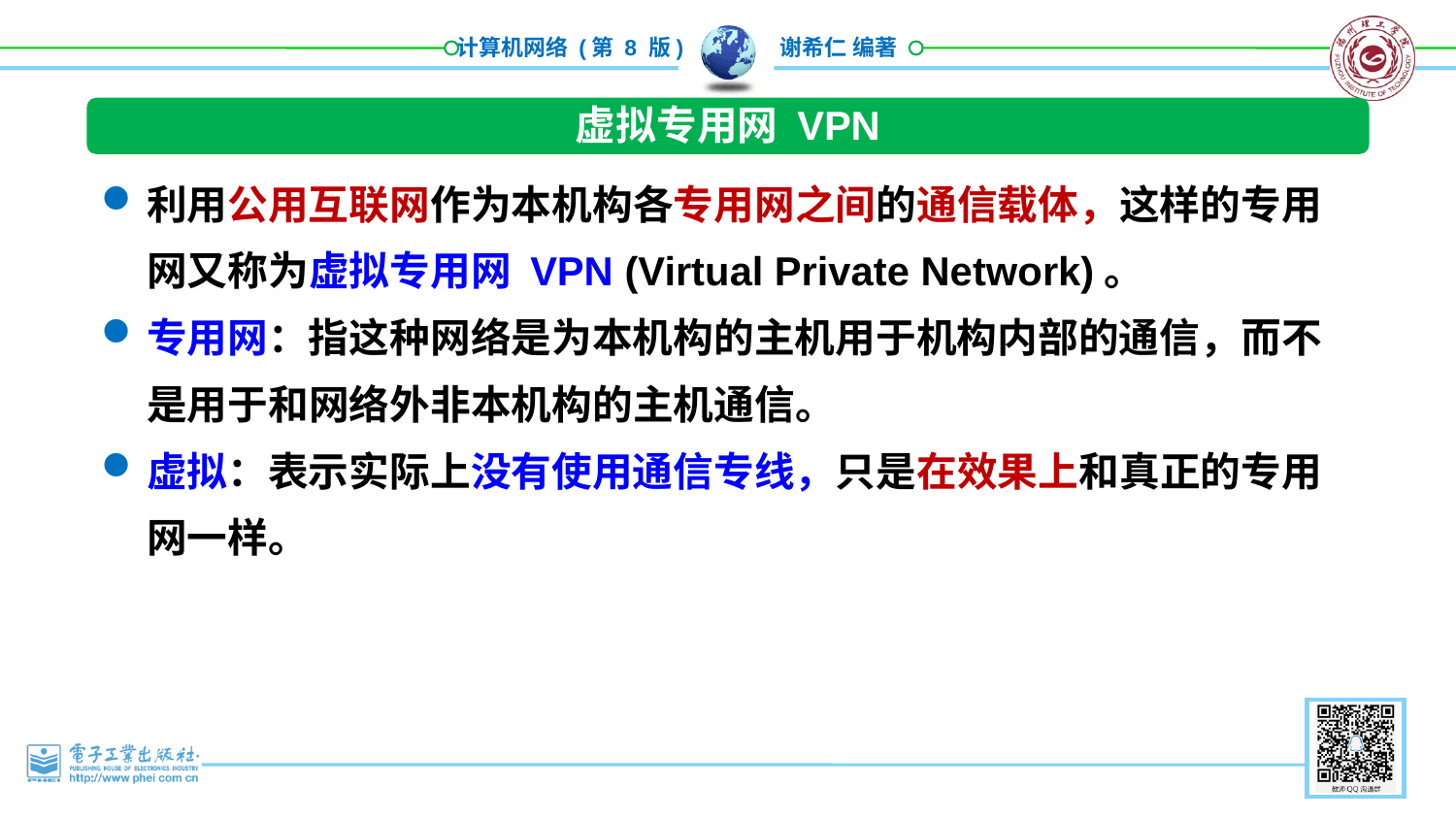

虚拟专用网 VPN

利用公用互联网作为本机构各专用网之间的通信载体，这样的专用网又称为虚拟专用网 VPN (Virtual Private Network)。
专用网：指这种网络是为本机构的主机用于机构内部的通信，而不是用于和网络外非本机构的主机通信。
虚拟：表示实际上没有使用通信专线，只是在效果上和真正的专用网一样。